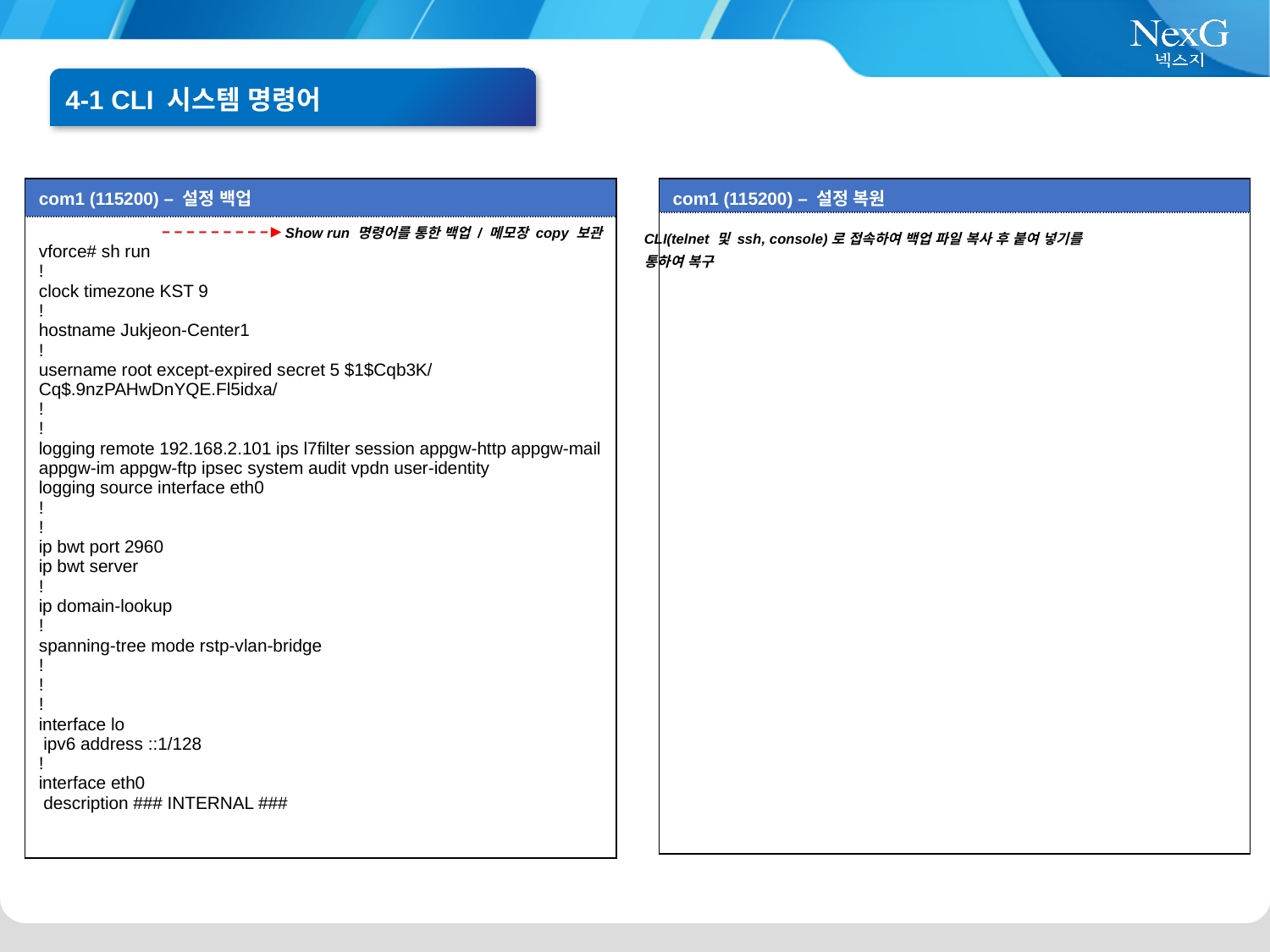

4-1 CLI 시스템 명령어
| com1 (115200) – 설정 백업 |
| --- |
| vforce# sh run ! clock timezone KST 9 ! hostname Jukjeon-Center1 ! username root except-expired secret 5 $1$Cqb3K/Cq$.9nzPAHwDnYQE.Fl5idxa/ ! ! logging remote 192.168.2.101 ips l7filter session appgw-http appgw-mail appgw-im appgw-ftp ipsec system audit vpdn user-identity logging source interface eth0 ! ! ip bwt port 2960 ip bwt server ! ip domain-lookup ! spanning-tree mode rstp-vlan-bridge ! ! ! interface lo ipv6 address ::1/128 ! interface eth0 description ### INTERNAL ### |
| com1 (115200) – 설정 복원 |
| --- |
|  |
Show run 명령어를 통한 백업 / 메모장 copy 보관
CLI(telnet 및 ssh, console)로 접속하여 백업 파일 복사 후 붙여 넣기를
통하여 복구